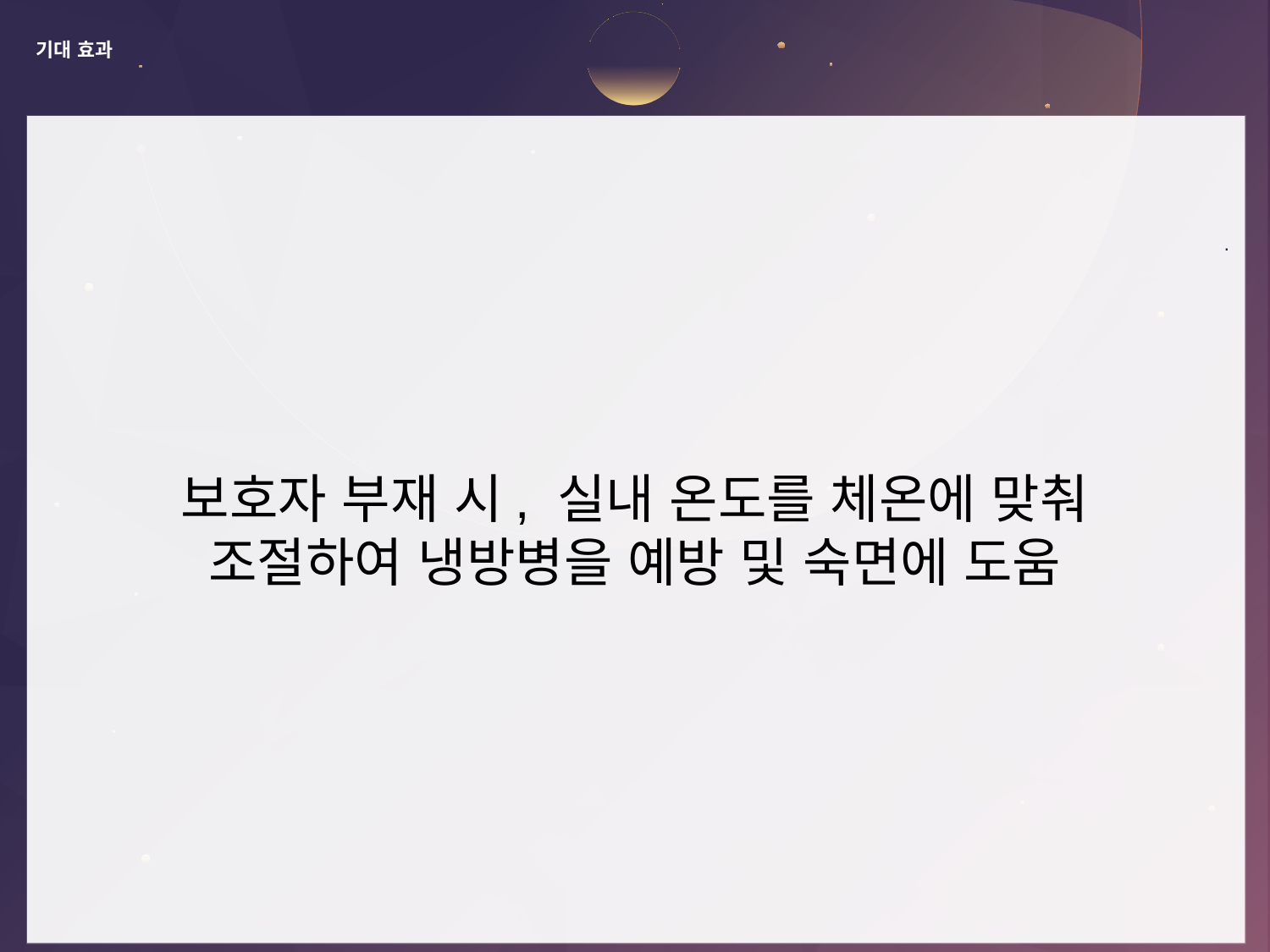

# 기대 효과

·

보호자 부재 시, 실내 온도를 체온에 맞춰
조절하여 냉방병을 예방 및 숙면에 도움